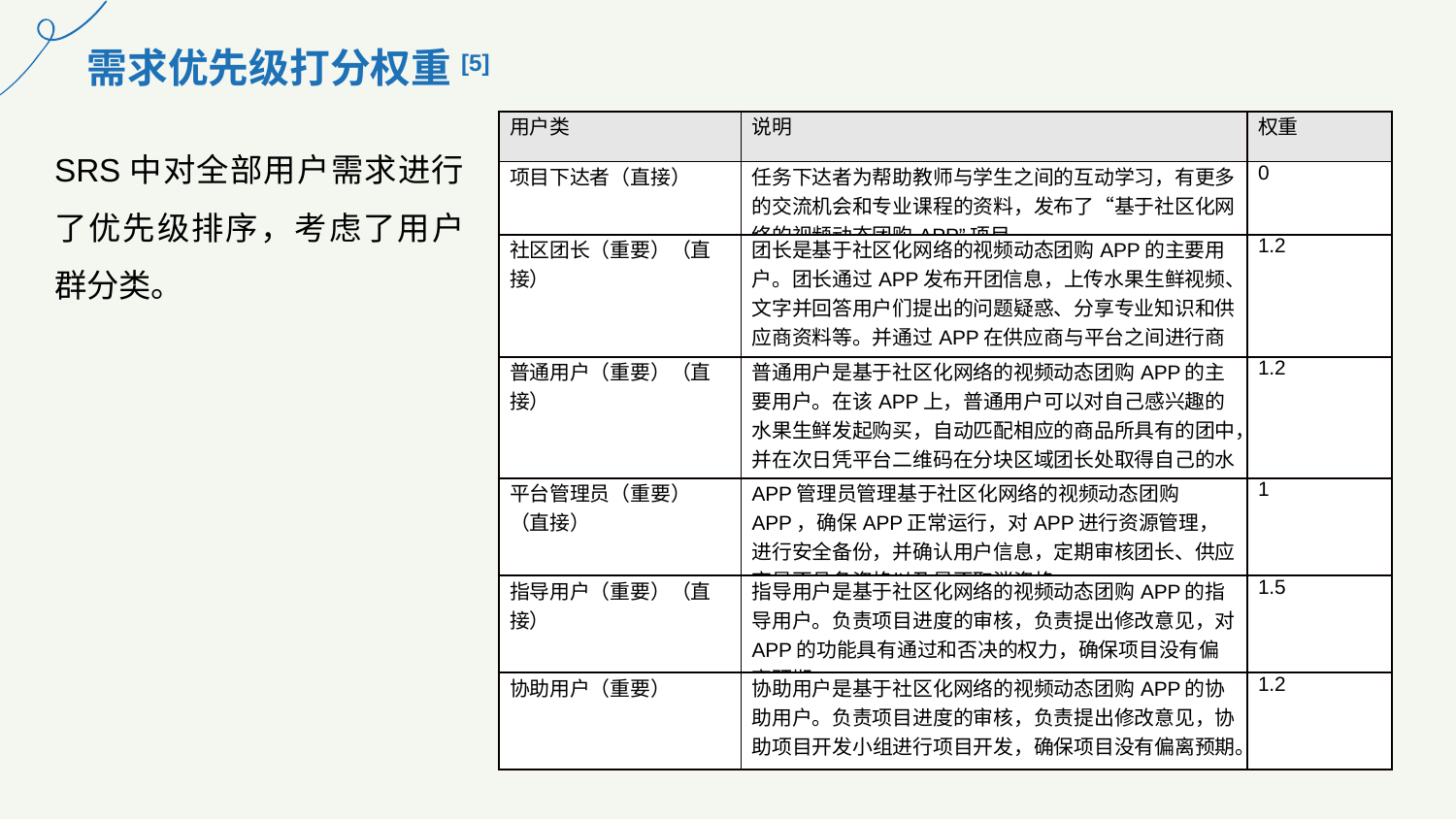

需求优先级打分权重[5]
| 用户类 | 说明 | 权重 |
| --- | --- | --- |
| 项目下达者（直接） | 任务下达者为帮助教师与学生之间的互动学习，有更多的交流机会和专业课程的资料，发布了“基于社区化网络的视频动态团购APP”项目。 | 0 |
| 社区团长（重要）（直接） | 团长是基于社区化网络的视频动态团购APP的主要用户。团长通过APP发布开团信息，上传水果生鲜视频、文字并回答用户们提出的问题疑惑、分享专业知识和供应商资料等。并通过APP在供应商与平台之间进行商品的交易与对接。 | 1.2 |
| 普通用户（重要）（直接） | 普通用户是基于社区化网络的视频动态团购APP的主要用户。在该APP上，普通用户可以对自己感兴趣的水果生鲜发起购买，自动匹配相应的商品所具有的团中，并在次日凭平台二维码在分块区域团长处取得自己的水果生鲜。 | 1.2 |
| 平台管理员（重要）（直接） | APP管理员管理基于社区化网络的视频动态团购APP，确保APP正常运行，对APP进行资源管理，进行安全备份，并确认用户信息，定期审核团长、供应商是否具备资格以及是否取消资格。 | 1 |
| 指导用户（重要）（直接） | 指导用户是基于社区化网络的视频动态团购APP的指导用户。负责项目进度的审核，负责提出修改意见，对APP的功能具有通过和否决的权力，确保项目没有偏离预期。 | 1.5 |
| 协助用户（重要） | 协助用户是基于社区化网络的视频动态团购APP的协助用户。负责项目进度的审核，负责提出修改意见，协助项目开发小组进行项目开发，确保项目没有偏离预期。 | 1.2 |
SRS中对全部用户需求进行了优先级排序，考虑了用户群分类。